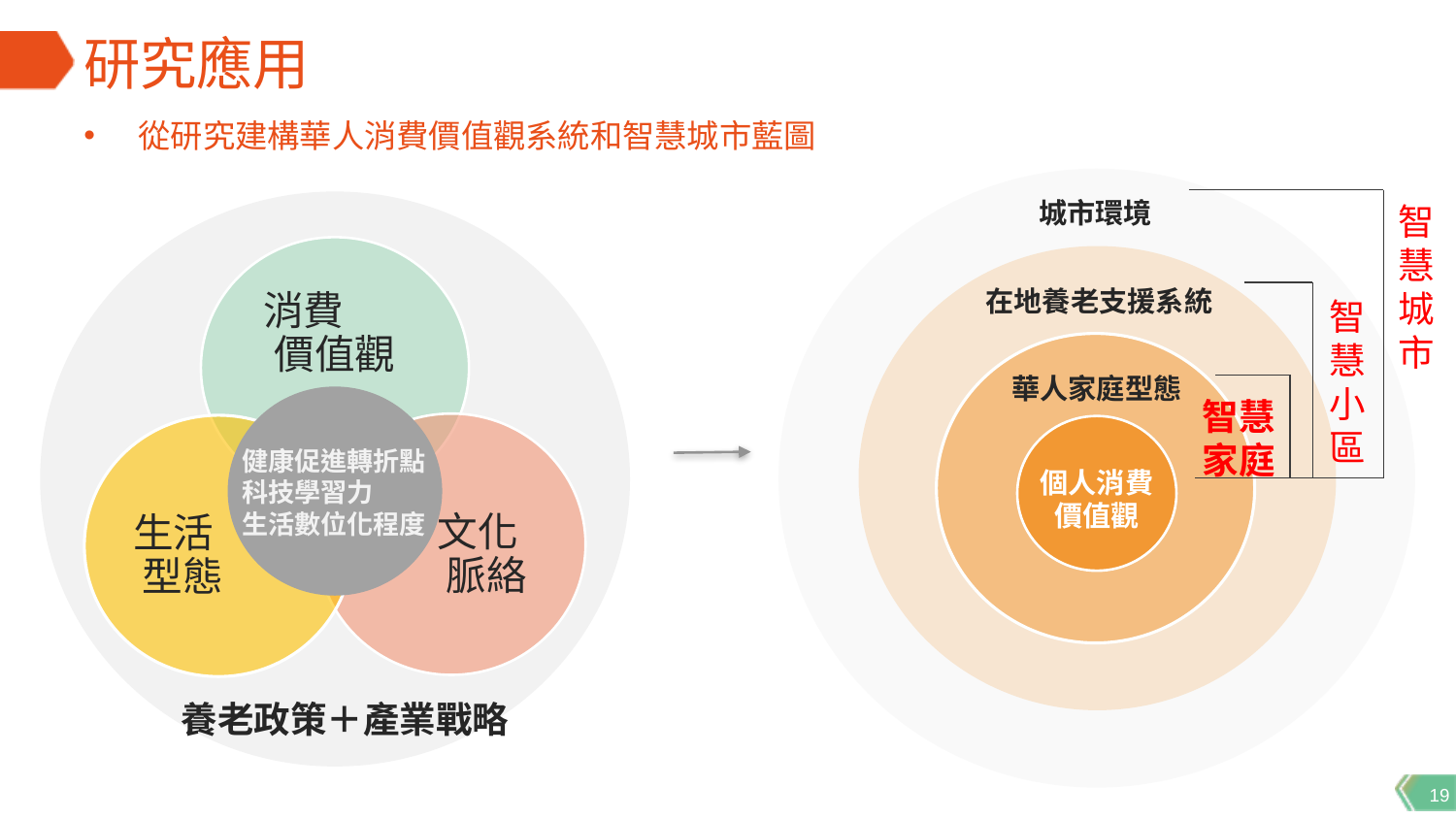

# 研究應用
從研究建構華人消費價值觀系統和智慧城市藍圖

城市環境

個人消費
價值觀
華人家庭型態
在地養老支援系統

消費        價值觀

健康促進轉折點
科技學習力
生活數位化程度
文化   脈絡
生活   型態
養老政策＋產業戰略
智
慧
城
市
智
慧
小
區
智慧
家庭
19